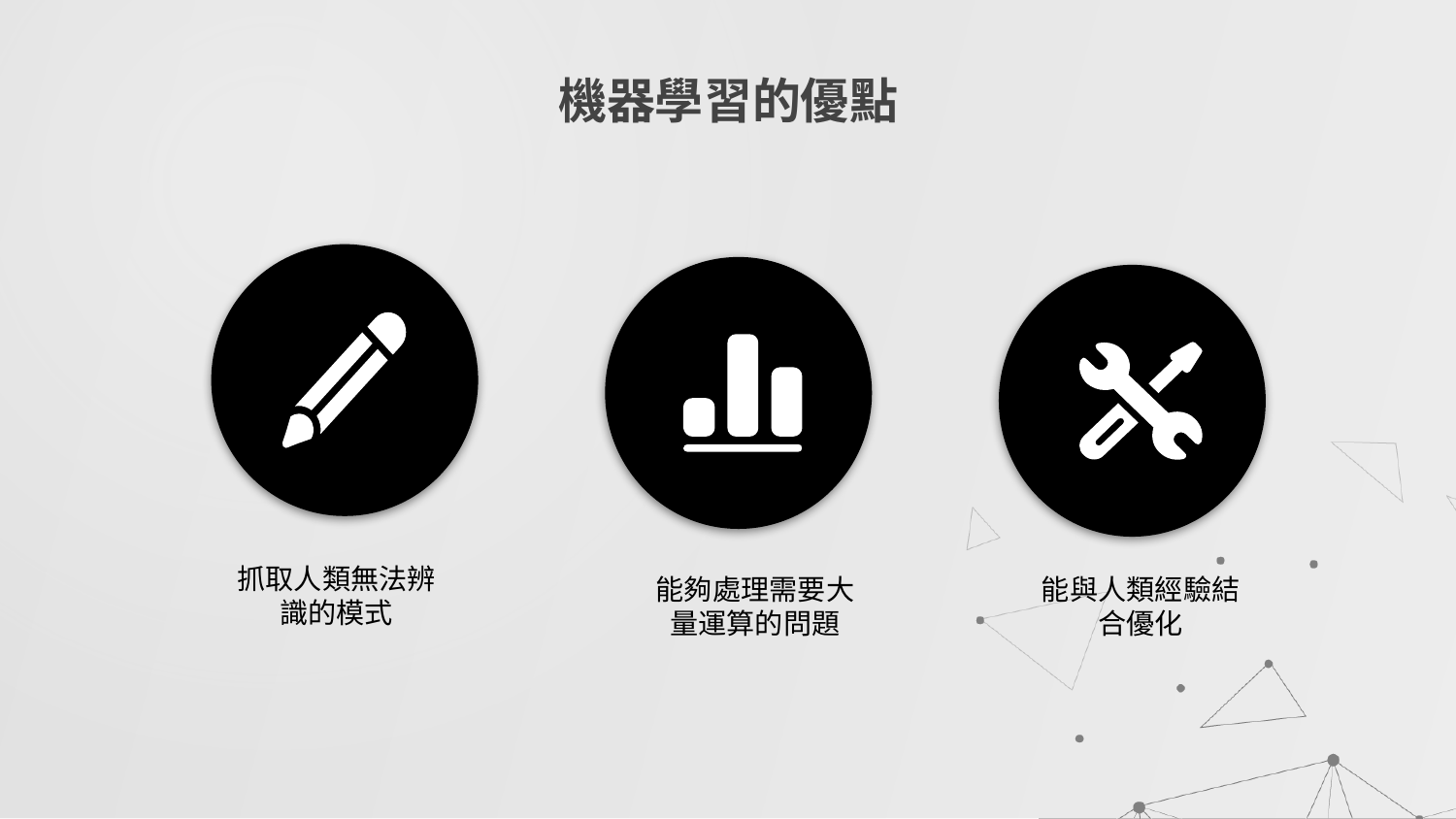

# 機器學習的優點

抓取人類無法辨識的模式
能夠處理需要大量運算的問題
能與人類經驗結合優化